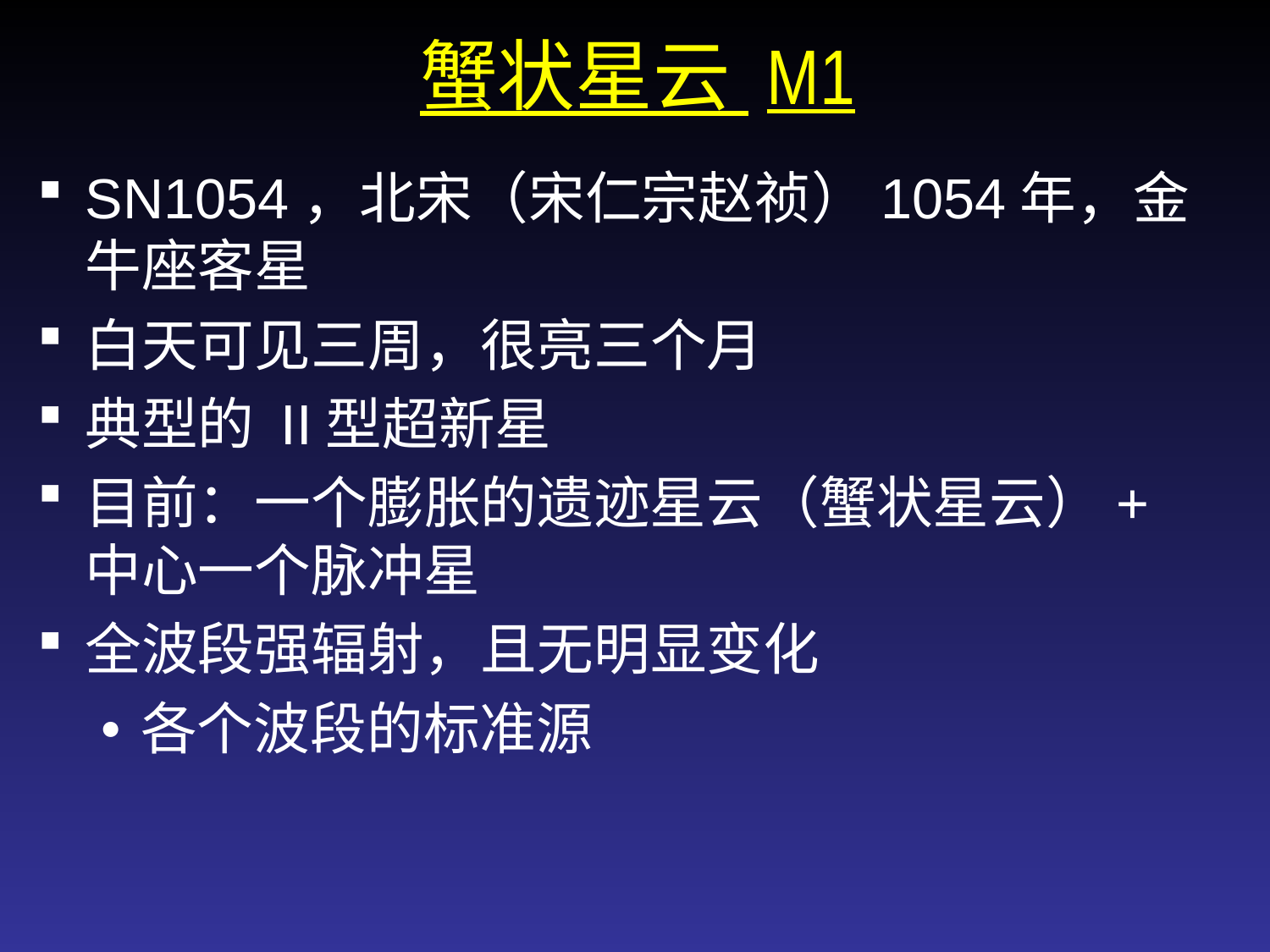

# 蟹状星云 M1
SN1054，北宋（宋仁宗赵祯）1054年，金牛座客星
白天可见三周，很亮三个月
典型的 II型超新星
目前：一个膨胀的遗迹星云（蟹状星云）+ 中心一个脉冲星
全波段强辐射，且无明显变化
各个波段的标准源